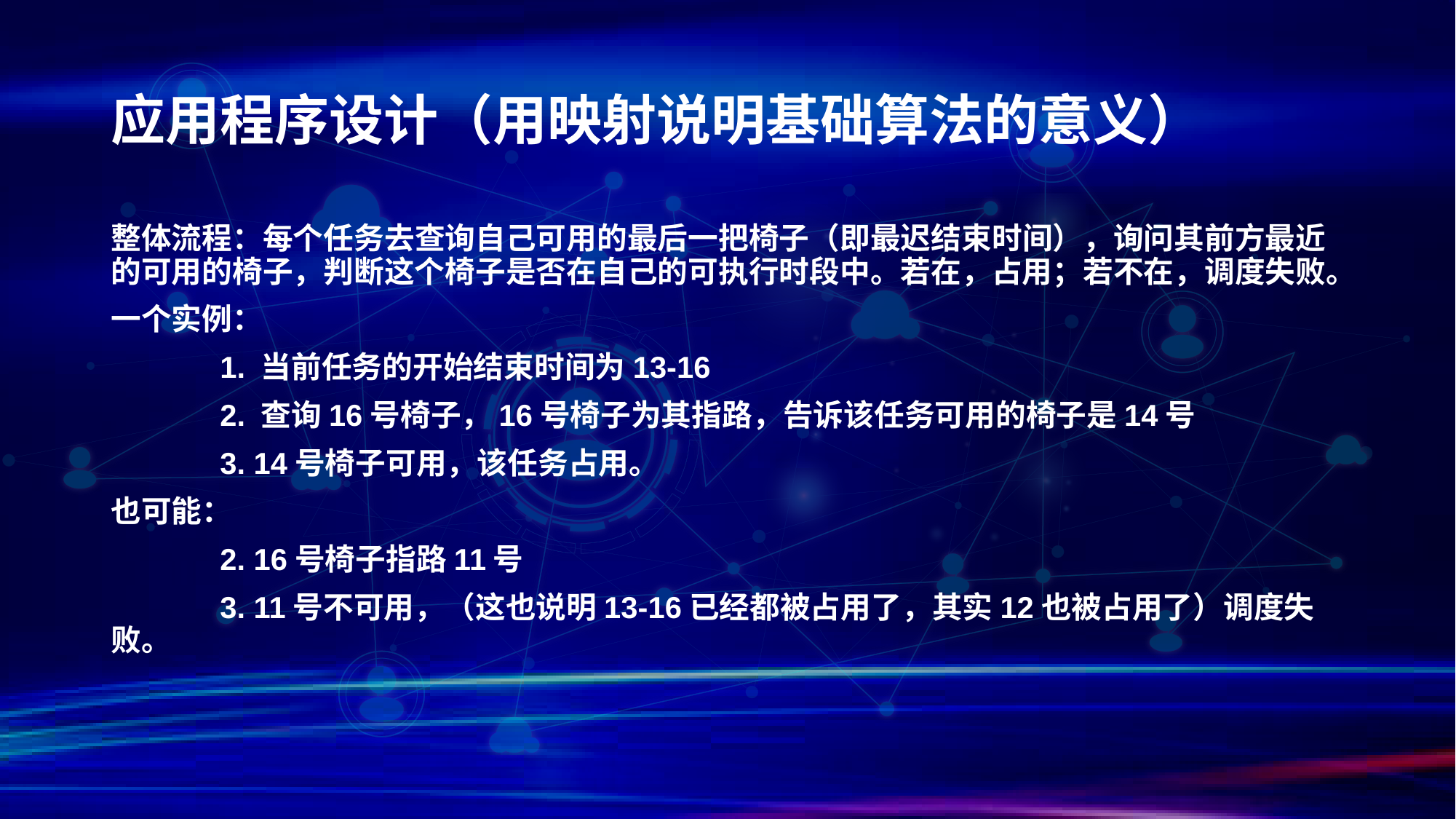

# 应用程序设计（用映射说明基础算法的意义）
整体流程：每个任务去查询自己可用的最后一把椅子（即最迟结束时间），询问其前方最近的可用的椅子，判断这个椅子是否在自己的可执行时段中。若在，占用；若不在，调度失败。
一个实例：
	1. 当前任务的开始结束时间为13-16
	2. 查询16号椅子，16号椅子为其指路，告诉该任务可用的椅子是14号
	3. 14号椅子可用，该任务占用。
也可能：
	2. 16号椅子指路11号
	3. 11号不可用，（这也说明13-16已经都被占用了，其实12也被占用了）调度失败。